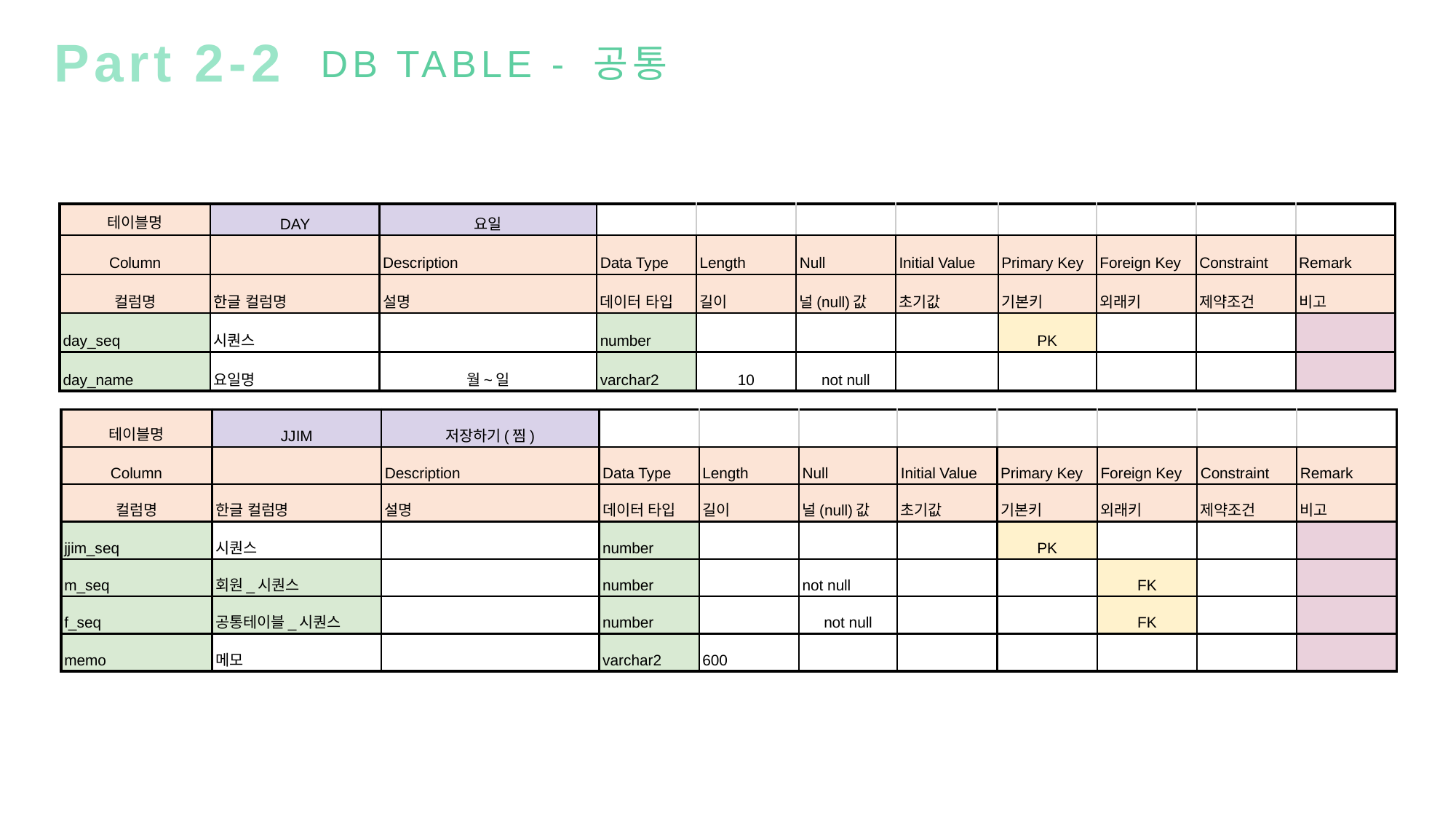

Part 2-2
DB TABLE - 공통
| 테이블명 | DAY | 요일 |  |  |  |  |  |  |  |  |
| --- | --- | --- | --- | --- | --- | --- | --- | --- | --- | --- |
| Column |  | Description | Data Type | Length | Null | Initial Value | Primary Key | Foreign Key | Constraint | Remark |
| 컬럼명 | 한글 컬럼명 | 설명 | 데이터 타입 | 길이 | 널(null)값 | 초기값 | 기본키 | 외래키 | 제약조건 | 비고 |
| day\_seq | 시퀀스 |  | number |  |  |  | PK |  |  |  |
| day\_name | 요일명 | 월~일 | varchar2 | 10 | not null |  |  |  |  |  |
| 테이블명 | JJIM | 저장하기(찜) |  |  |  |  |  |  |  |  |
| --- | --- | --- | --- | --- | --- | --- | --- | --- | --- | --- |
| Column |  | Description | Data Type | Length | Null | Initial Value | Primary Key | Foreign Key | Constraint | Remark |
| 컬럼명 | 한글 컬럼명 | 설명 | 데이터 타입 | 길이 | 널(null)값 | 초기값 | 기본키 | 외래키 | 제약조건 | 비고 |
| jjim\_seq | 시퀀스 |  | number |  |  |  | PK |  |  |  |
| m\_seq | 회원\_시퀀스 |  | number |  | not null |  |  | FK |  |  |
| f\_seq | 공통테이블\_시퀀스 |  | number |  | not null |  |  | FK |  |  |
| memo | 메모 |  | varchar2 | 600 |  |  |  |  |  |  |